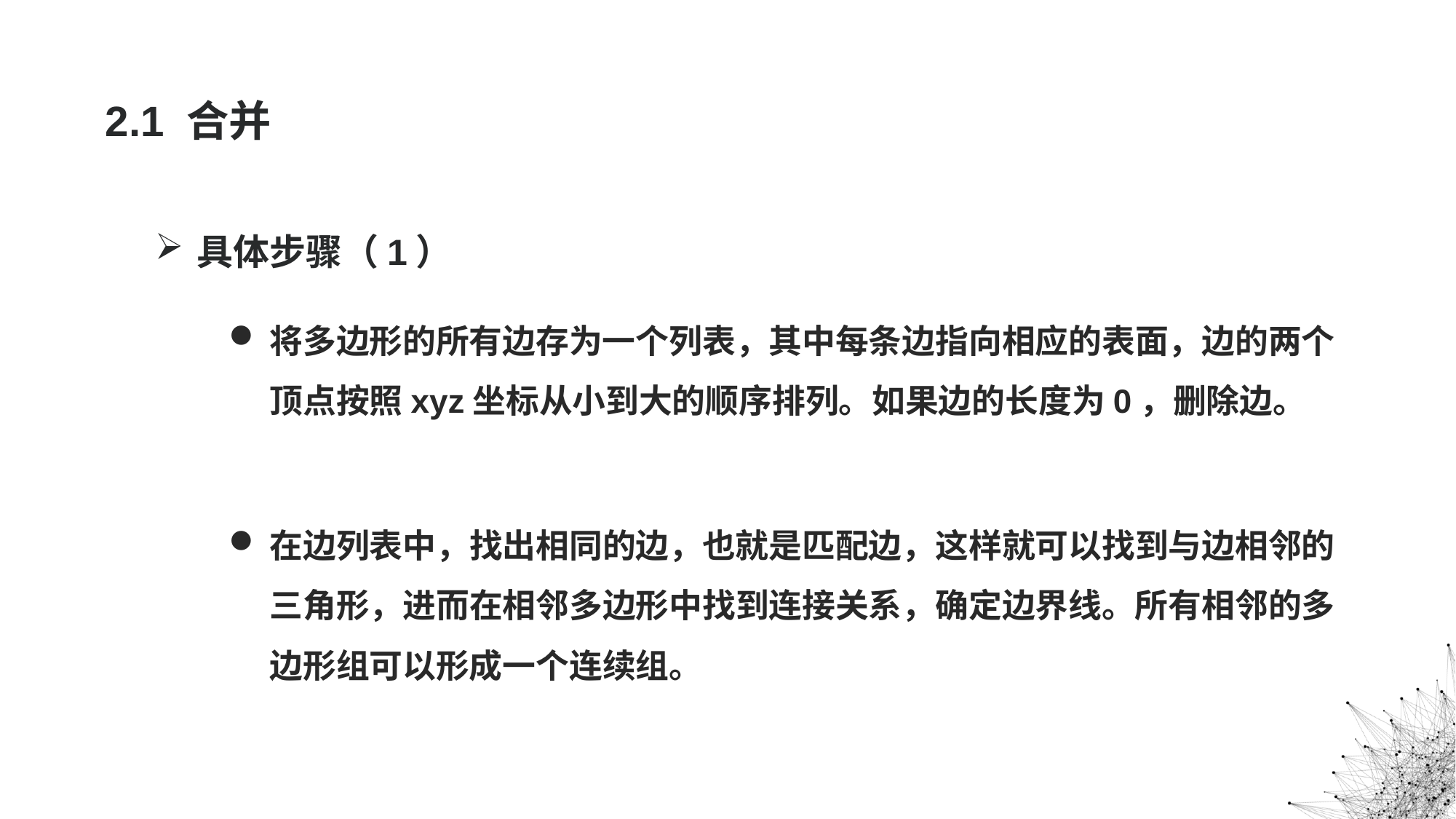

# 2.1 合并
具体步骤（1）
将多边形的所有边存为一个列表，其中每条边指向相应的表面，边的两个顶点按照xyz坐标从小到大的顺序排列。如果边的长度为0，删除边。

在边列表中，找出相同的边，也就是匹配边，这样就可以找到与边相邻的三角形，进而在相邻多边形中找到连接关系，确定边界线。所有相邻的多边形组可以形成一个连续组。